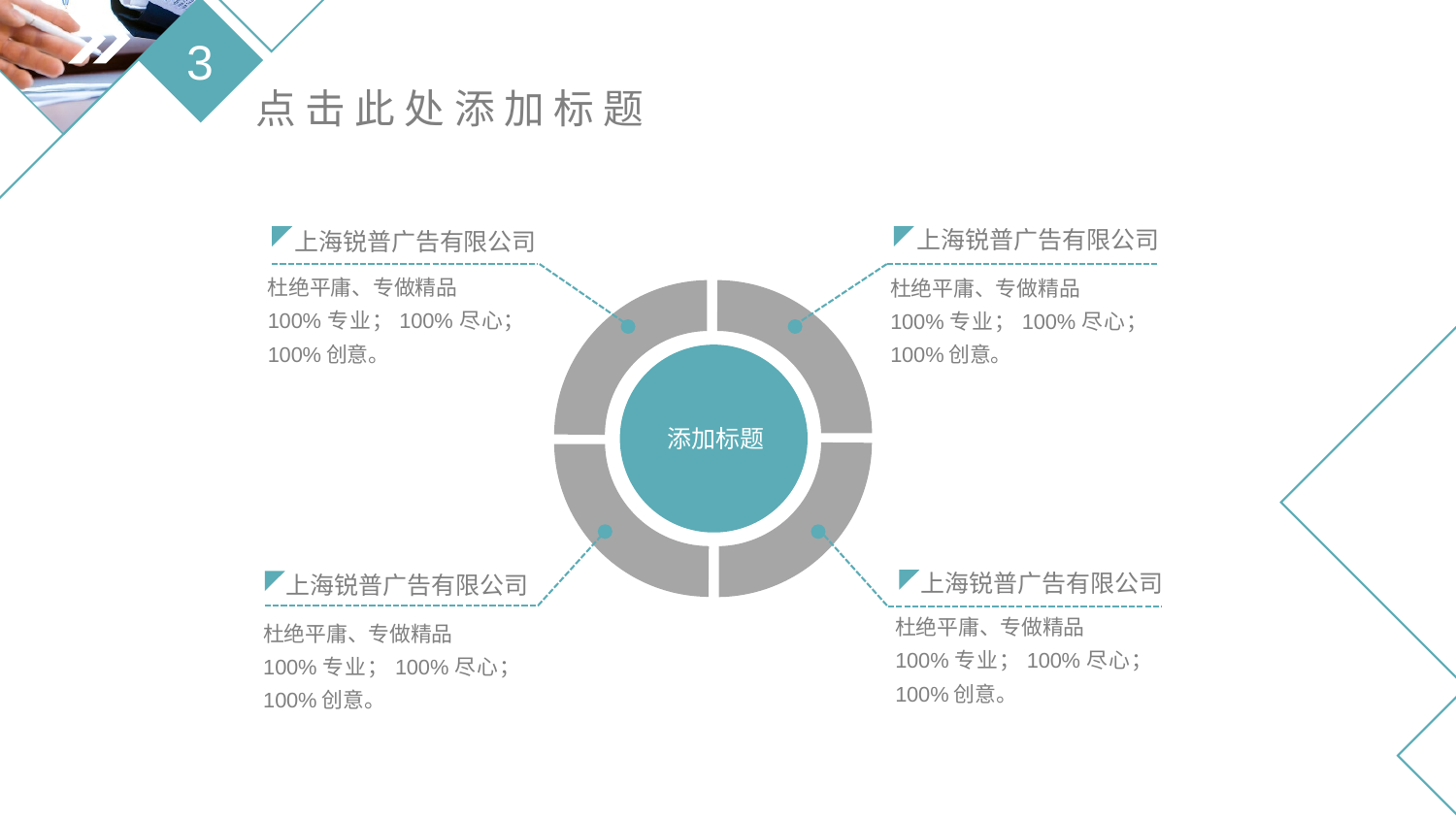

上海锐普广告有限公司

杜绝平庸、专做精品
100%专业；100%尽心；100%创意。
上海锐普广告有限公司

杜绝平庸、专做精品
100%专业；100%尽心；100%创意。

添加标题

上海锐普广告有限公司

杜绝平庸、专做精品
100%专业；100%尽心；100%创意。
上海锐普广告有限公司

杜绝平庸、专做精品
100%专业；100%尽心；100%创意。